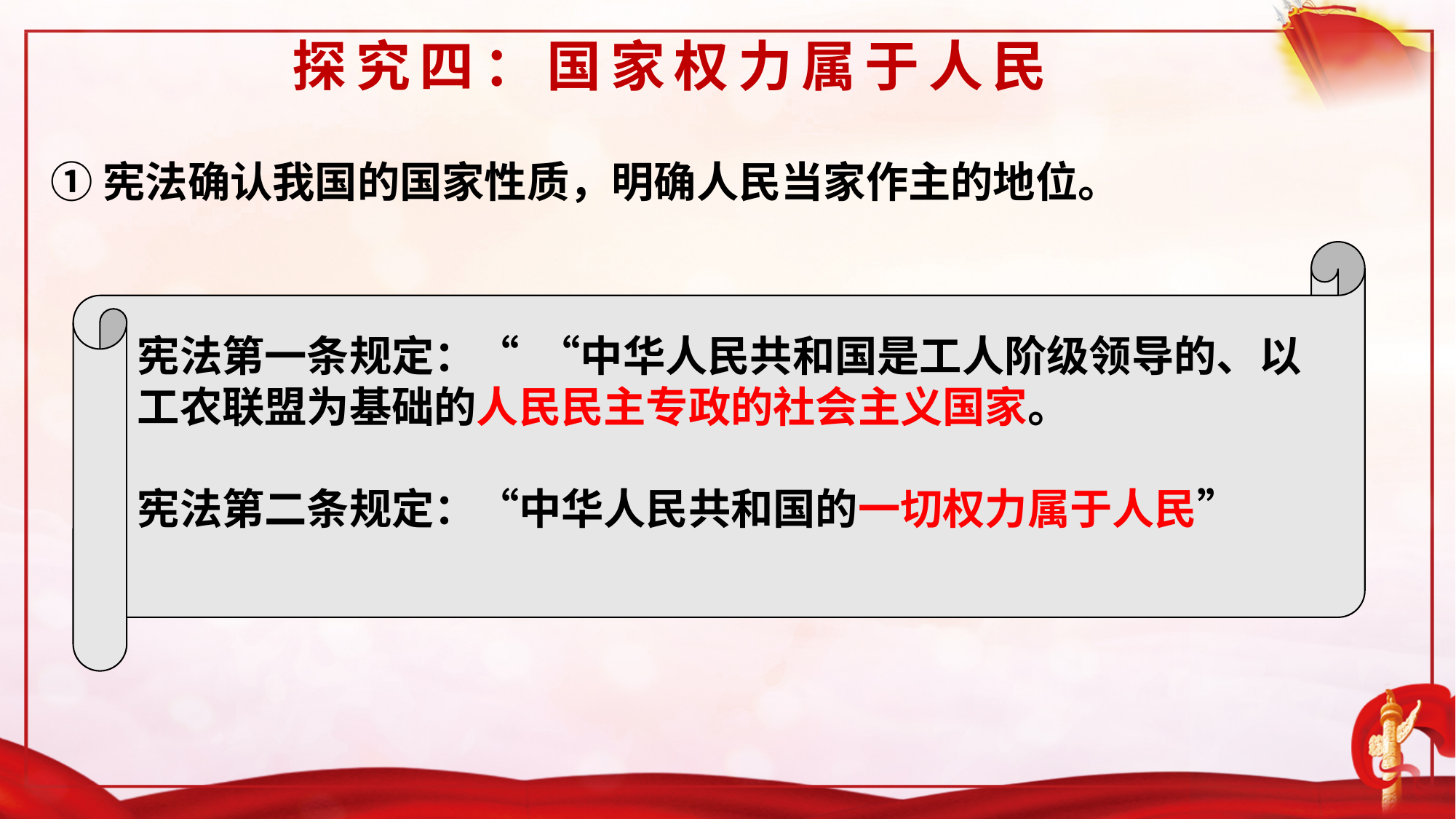

# 探究四：国家权力属于人民
①宪法确认我国的国家性质，明确人民当家作主的地位。
宪法第一条规定：“  “中华人民共和国是工人阶级领导的、以工农联盟为基础的人民民主专政的社会主义国家。

宪法第二条规定：“中华人民共和国的一切权力属于人民”